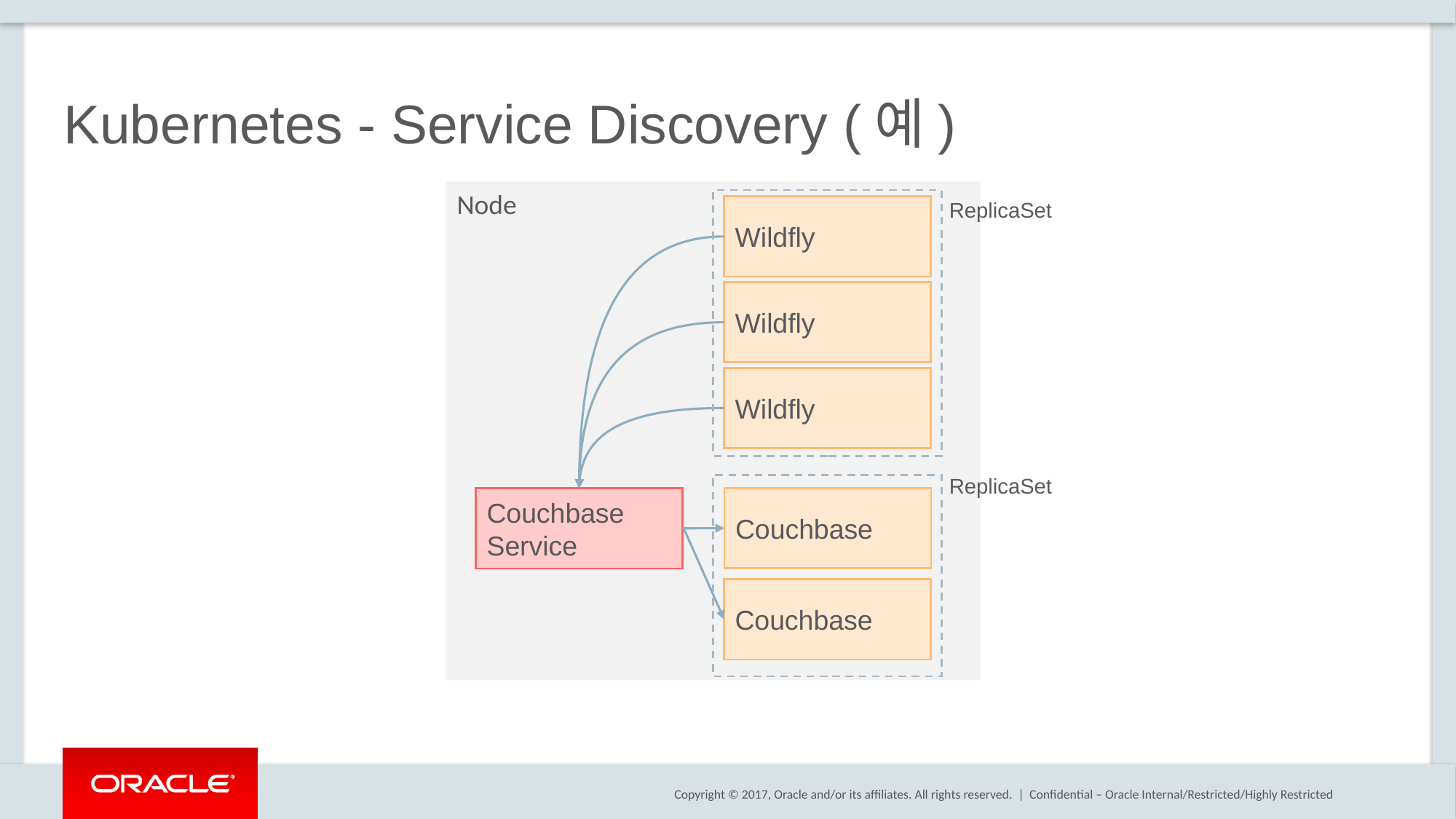

# Kubernetes - Service Discovery (예)
Node

Wildfly
ReplicaSet
Wildfly
Wildfly

ReplicaSet
Couchbase
Couchbase
Service
Couchbase
Confidential – Oracle Internal/Restricted/Highly Restricted
28